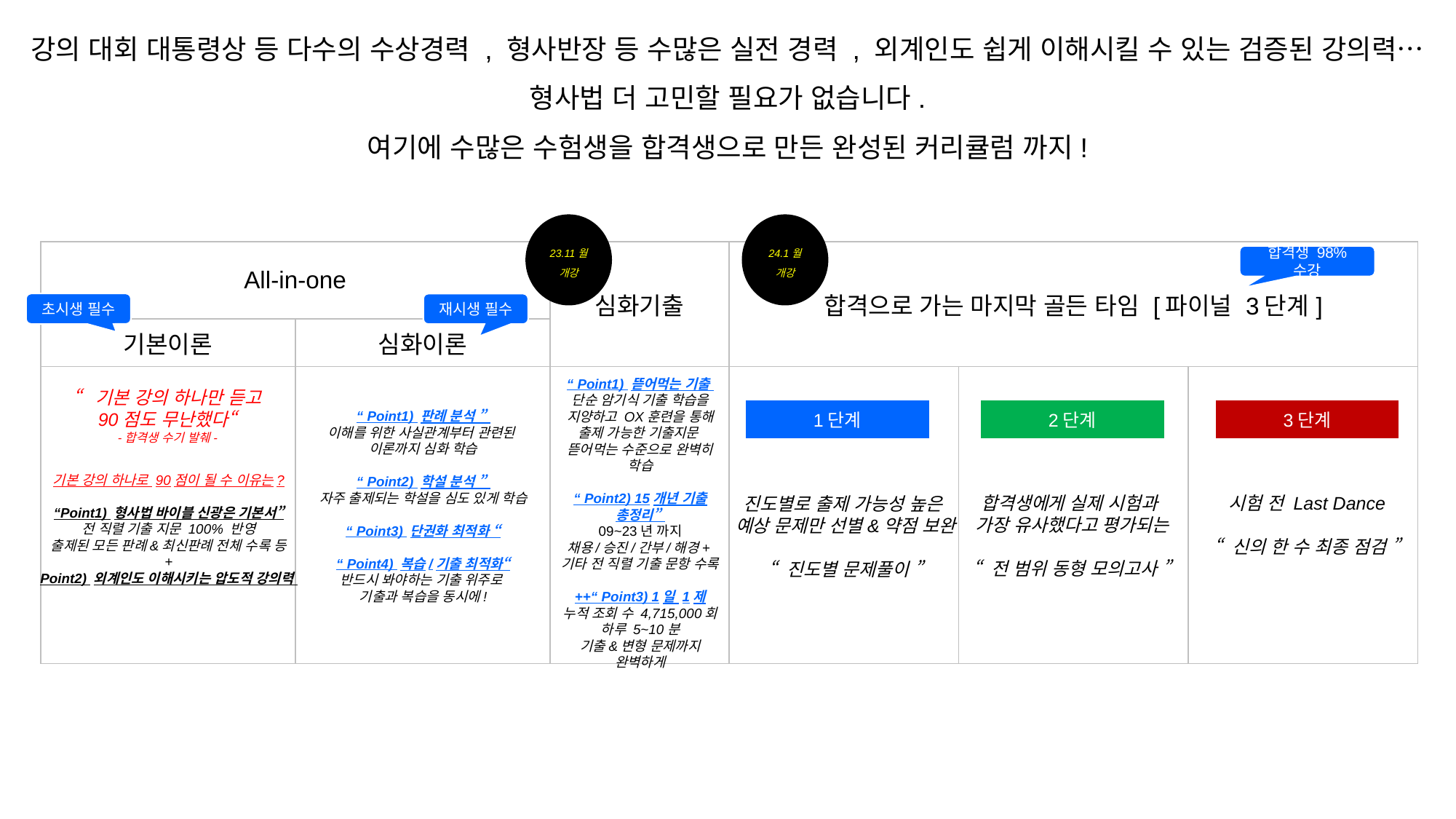

강의 대회 대통령상 등 다수의 수상경력 , 형사반장 등 수많은 실전 경력 , 외계인도 쉽게 이해시킬 수 있는 검증된 강의력…
형사법 더 고민할 필요가 없습니다.
여기에 수많은 수험생을 합격생으로 만든 완성된 커리큘럼 까지!
Section6
23.11월 개강
24.1월 개강
| All-in-one |  | 심화기출 | 합격으로 가는 마지막 골든 타임 [파이널 3단계] |  |  |
| --- | --- | --- | --- | --- | --- |
| 기본이론 | 심화이론 |  |  |  |  |
|  |  |  |  |  |  |
합격생 98% 수강
초시생 필수
재시생 필수
“ Point1) 뜯어먹는 기출
단순 암기식 기출 학습을 지양하고 OX훈련을 통해 출제 가능한 기출지문
뜯어먹는 수준으로 완벽히 학습

“ Point2) 15개년 기출 총정리”
09~23년 까지
채용/승진/간부/해경+기타 전 직렬 기출 문항 수록

++“ Point3) 1일 1제
누적 조회 수 4,715,000회
하루 5~10분
기출&변형 문제까지 완벽하게

“기본 강의 하나만 듣고
90점도 무난했다“
-합격생 수기 발췌-
1단계
2단계
3단계
“ Point1) 판례 분석 ”
이해를 위한 사실관계부터 관련된
이론까지 심화 학습

“ Point2) 학설 분석 ”
자주 출제되는 학설을 심도 있게 학습

“ Point3) 단권화 최적화 “

“ Point4) 복습/기출 최적화“
반드시 봐야하는 기출 위주로
기출과 복습을 동시에!
기본 강의 하나로 90점이 될 수 이유는?

“Point1) 형사법 바이블 신광은 기본서”
전 직렬 기출 지문 100% 반영
출제된 모든 판례&최신판례 전체 수록 등
+
Point2) 외계인도 이해시키는 압도적 강의력
합격생에게 실제 시험과
가장 유사했다고 평가되는

“ 전 범위 동형 모의고사 ”
시험 전 Last Dance

“ 신의 한 수 최종 점검 ”
진도별로 출제 가능성 높은
예상 문제만 선별&약점 보완

“ 진도별 문제풀이 ”